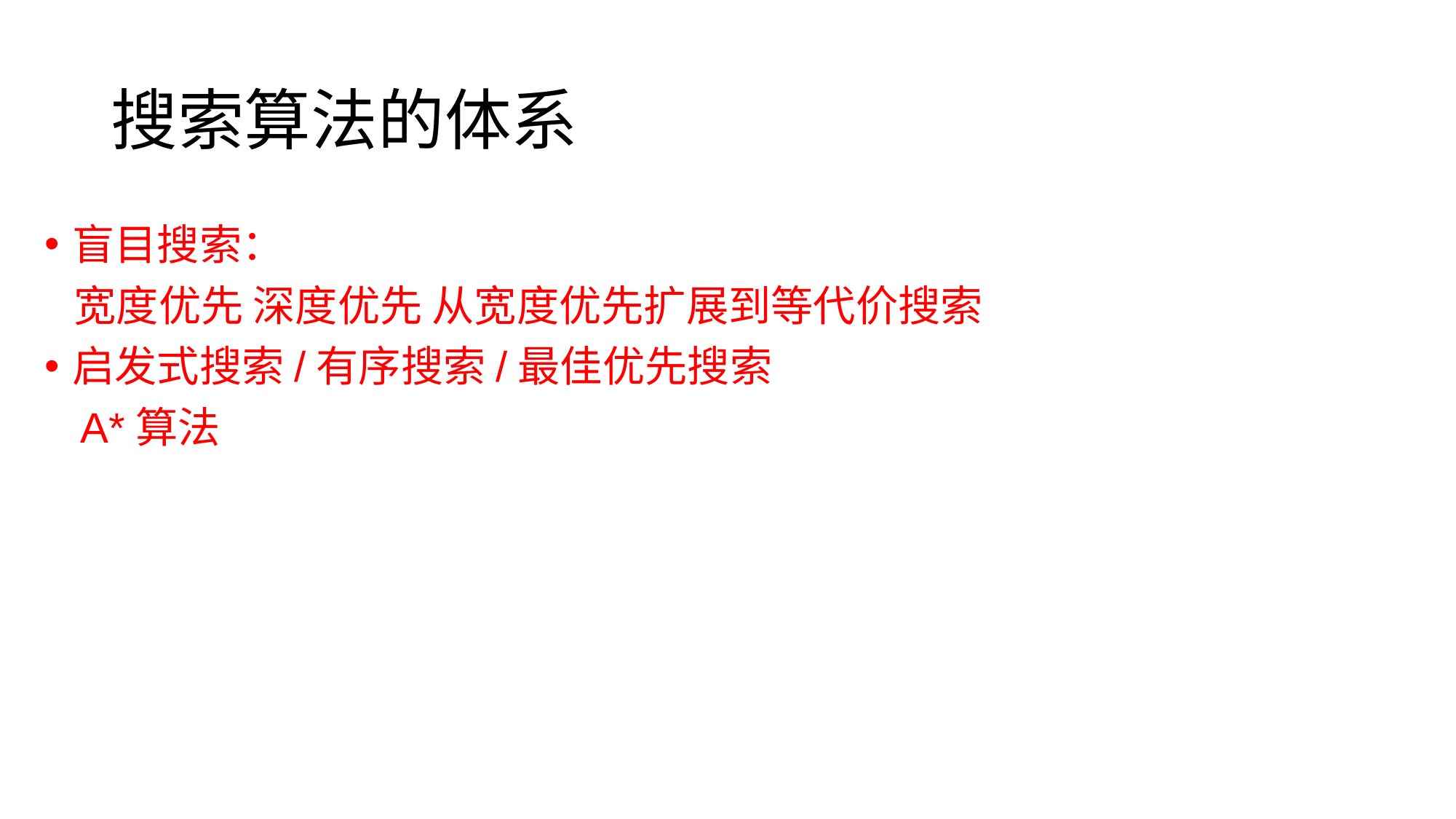

# 搜索算法的体系
盲目搜索：
  宽度优先 深度优先 从宽度优先扩展到等代价搜索
启发式搜索/有序搜索/最佳优先搜索
   A*算法